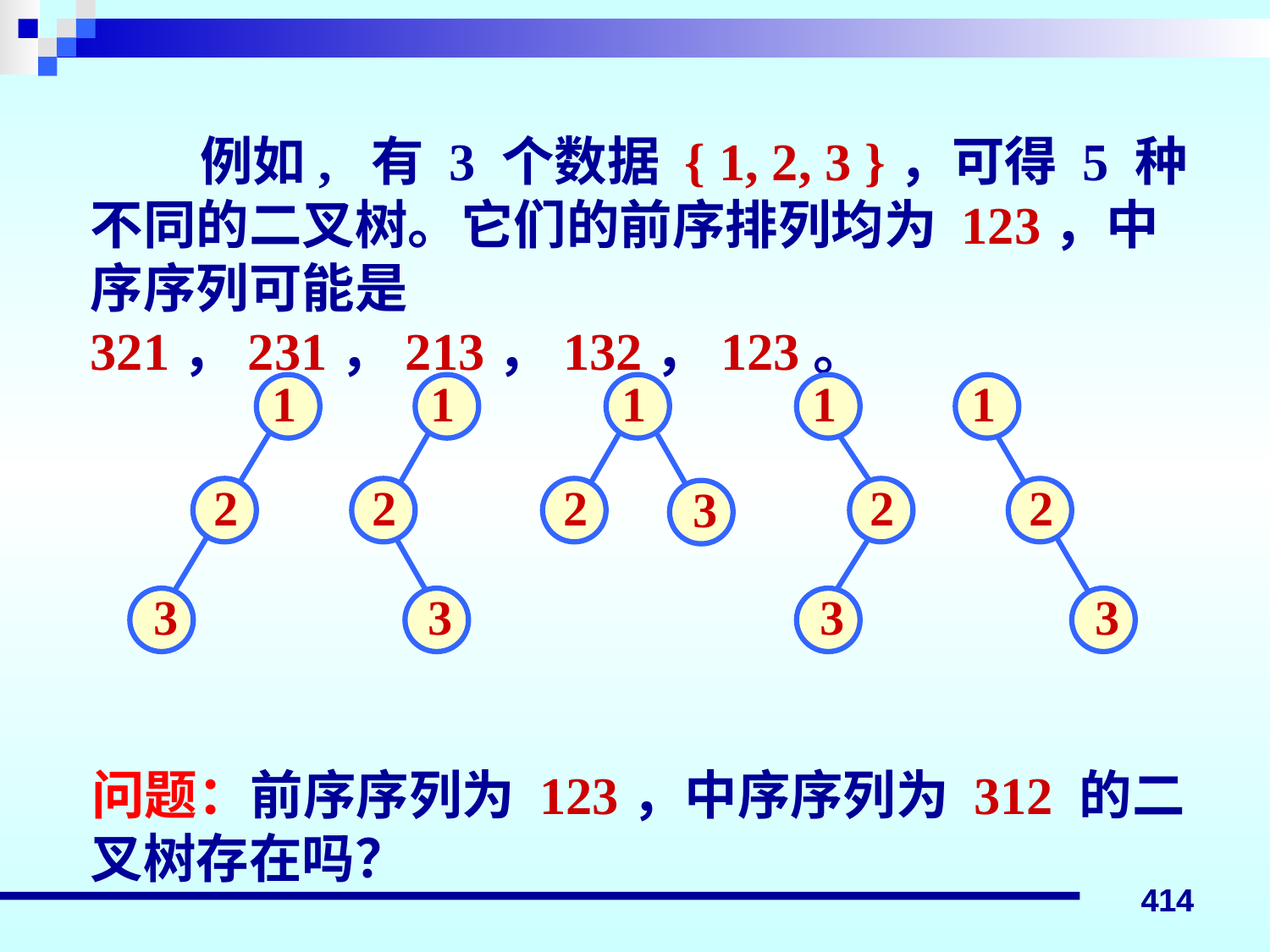

例如,  有 3 个数据 { 1, 2, 3 }，可得 5 种不同的二叉树。它们的前序排列均为 123，中序序列可能是 321，231，213，132，123。

   问题：前序序列为 123，中序序列为 312 的二叉树存在吗？
1
1
1
1
1

2
2
2
2
2
3

3
3
3
3

414
414